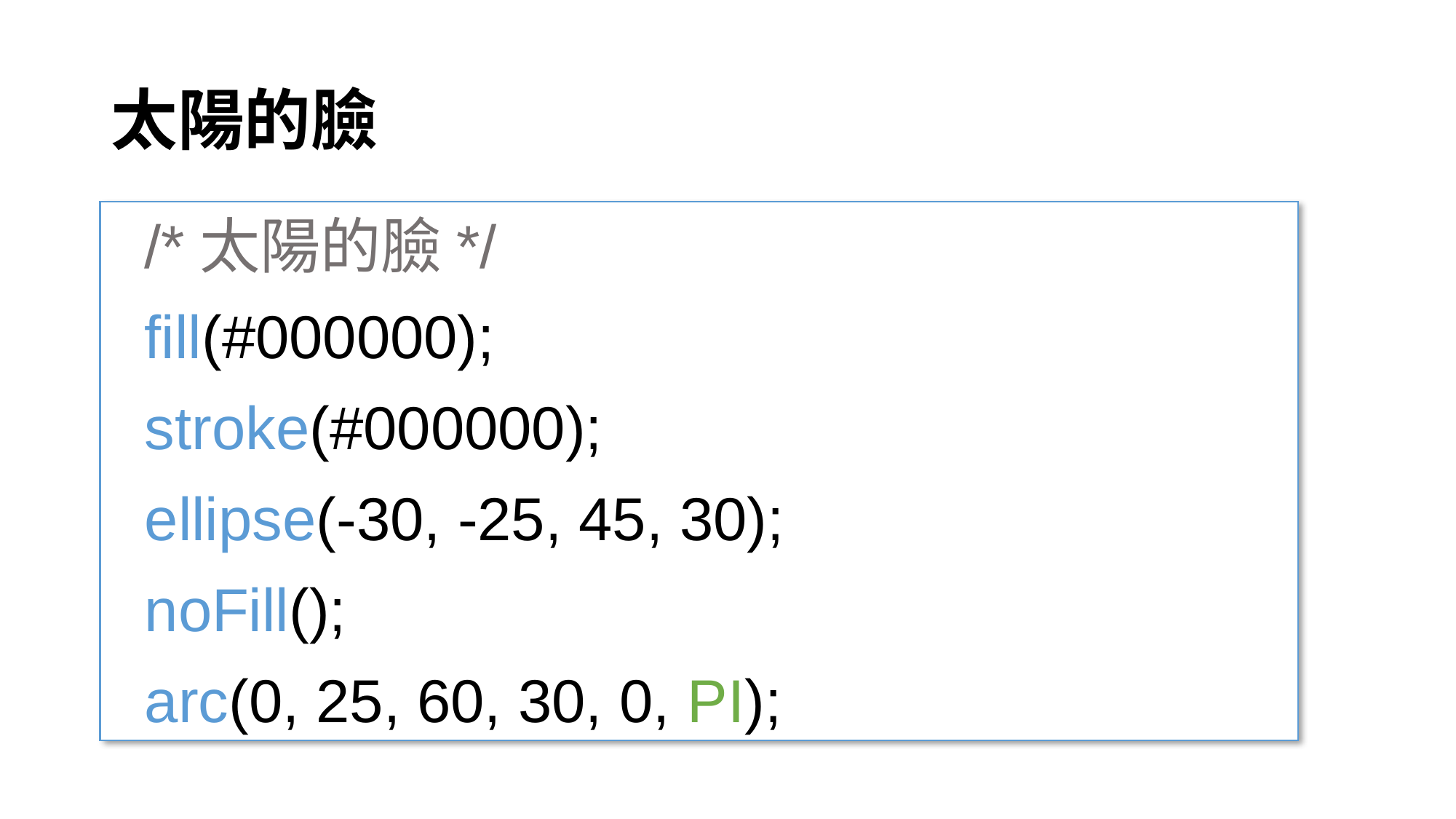

# 太陽的臉
  /*太陽的臉*/
  fill(#000000);
  stroke(#000000);
  ellipse(-30, -25, 45, 30);
  noFill();
  arc(0, 25, 60, 30, 0, PI);